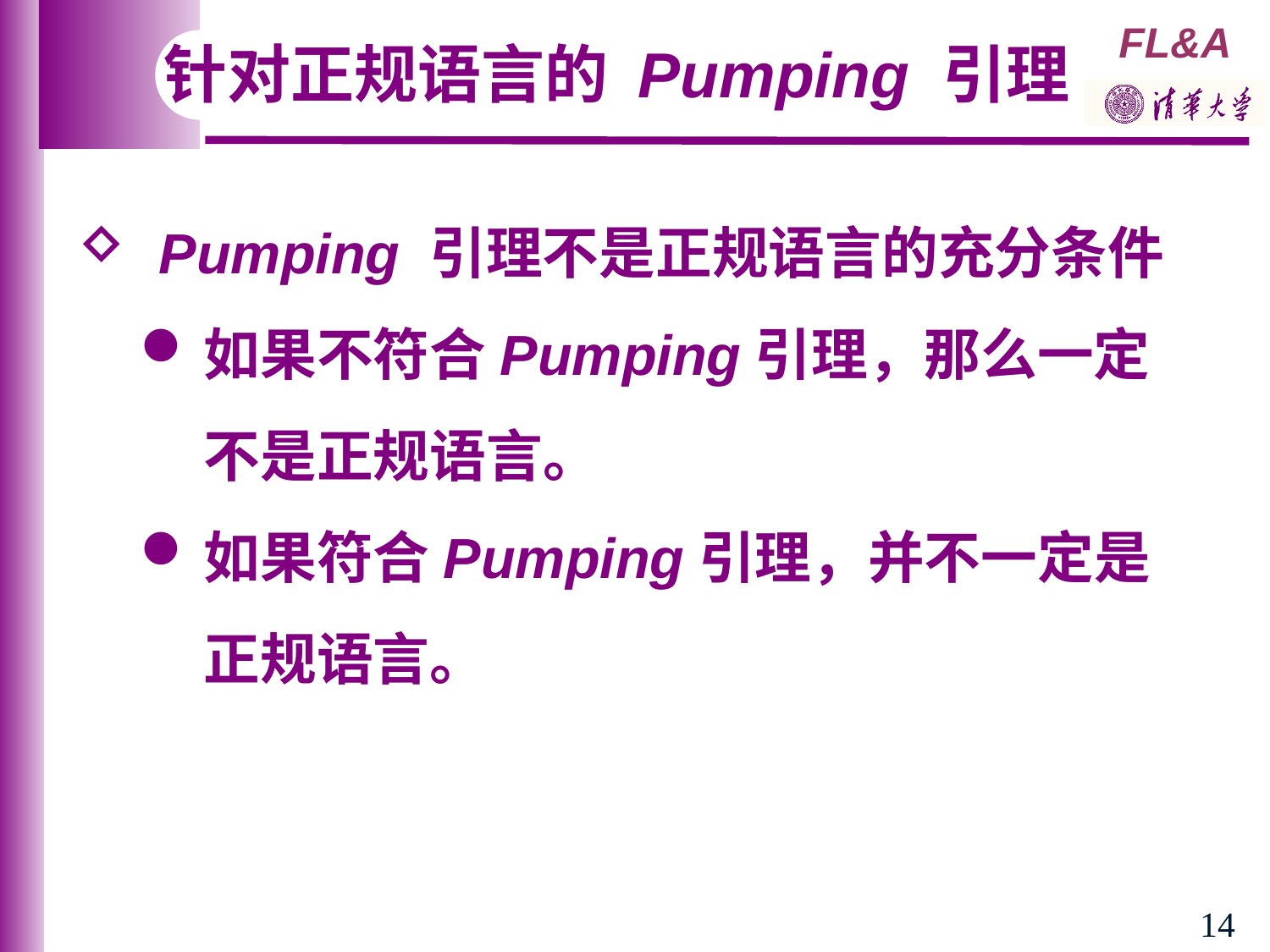

针对正规语言的 Pumping 引理
  Pumping 引理不是正规语言的充分条件
如果不符合Pumping引理，那么一定不是正规语言。
如果符合Pumping引理，并不一定是正规语言。
14